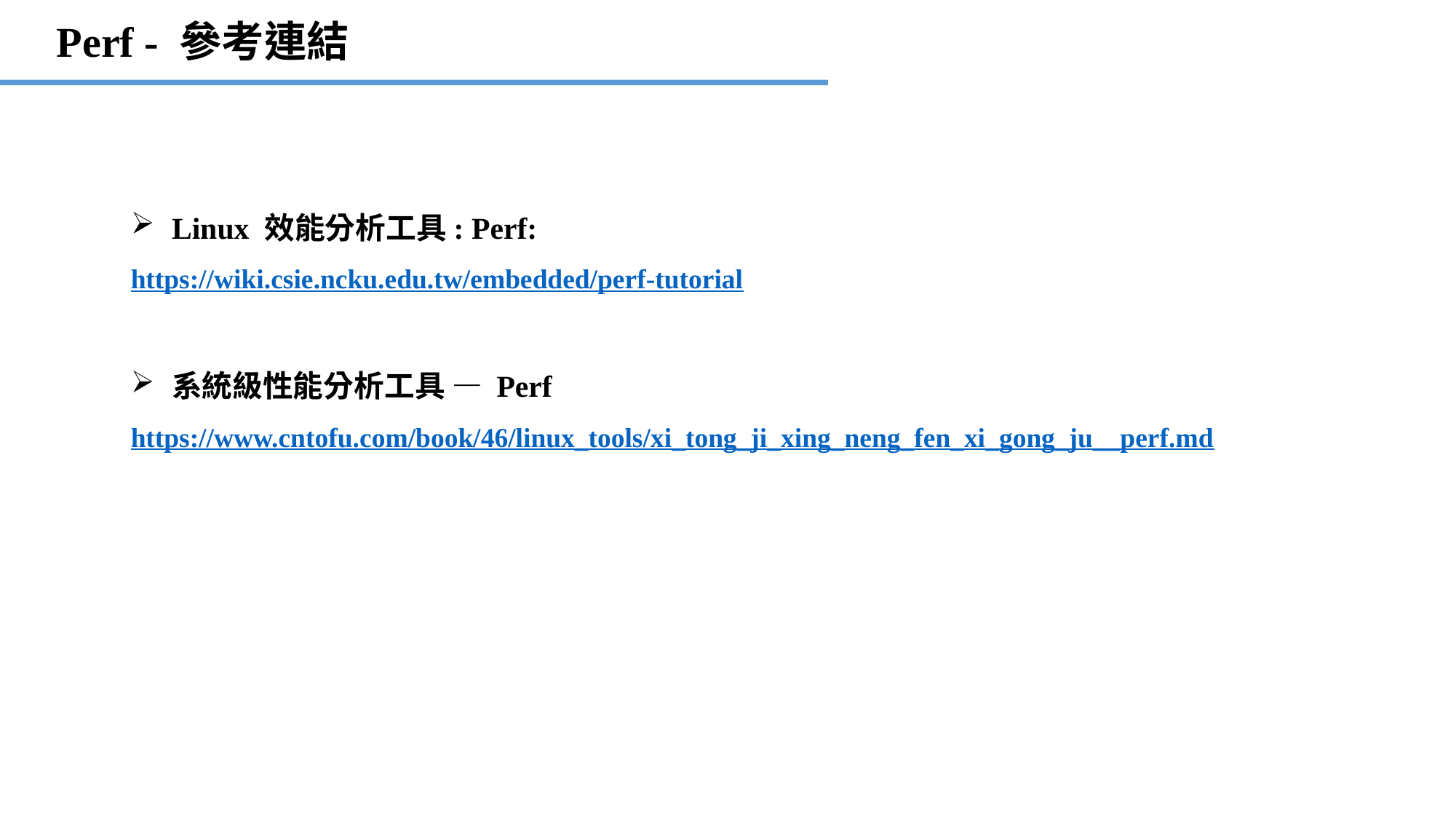

Perf - 參考連結

Linux 效能分析工具: Perf:
https://wiki.csie.ncku.edu.tw/embedded/perf-tutorial

系統級性能分析工具 — Perf
https://www.cntofu.com/book/46/linux_tools/xi_tong_ji_xing_neng_fen_xi_gong_ju__perf.md